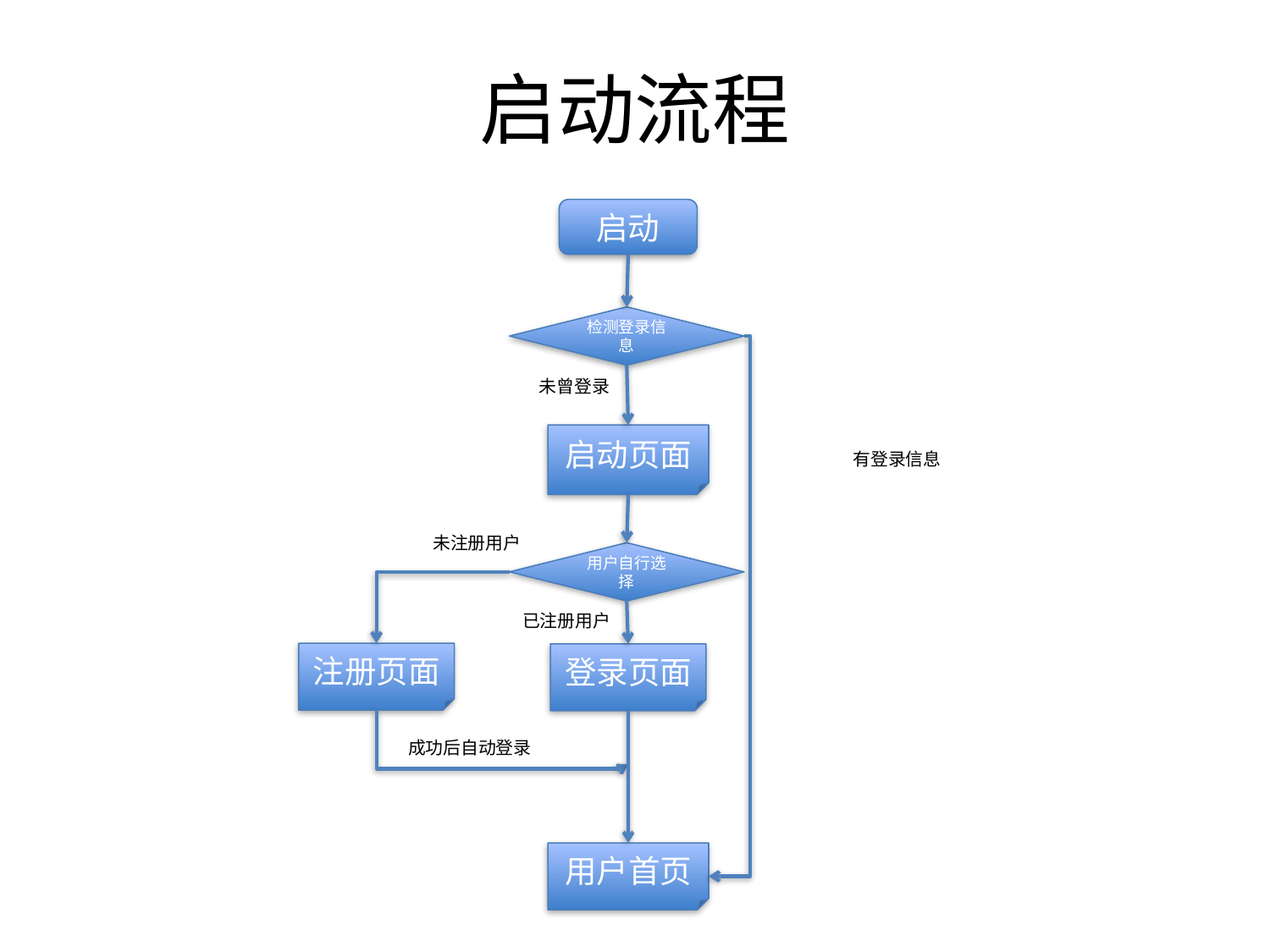

# 启动流程
启动
检测登录信息
未曾登录
启动页面
有登录信息
未注册用户
用户自行选择
已注册用户
注册页面
登录页面
成功后自动登录
用户首页